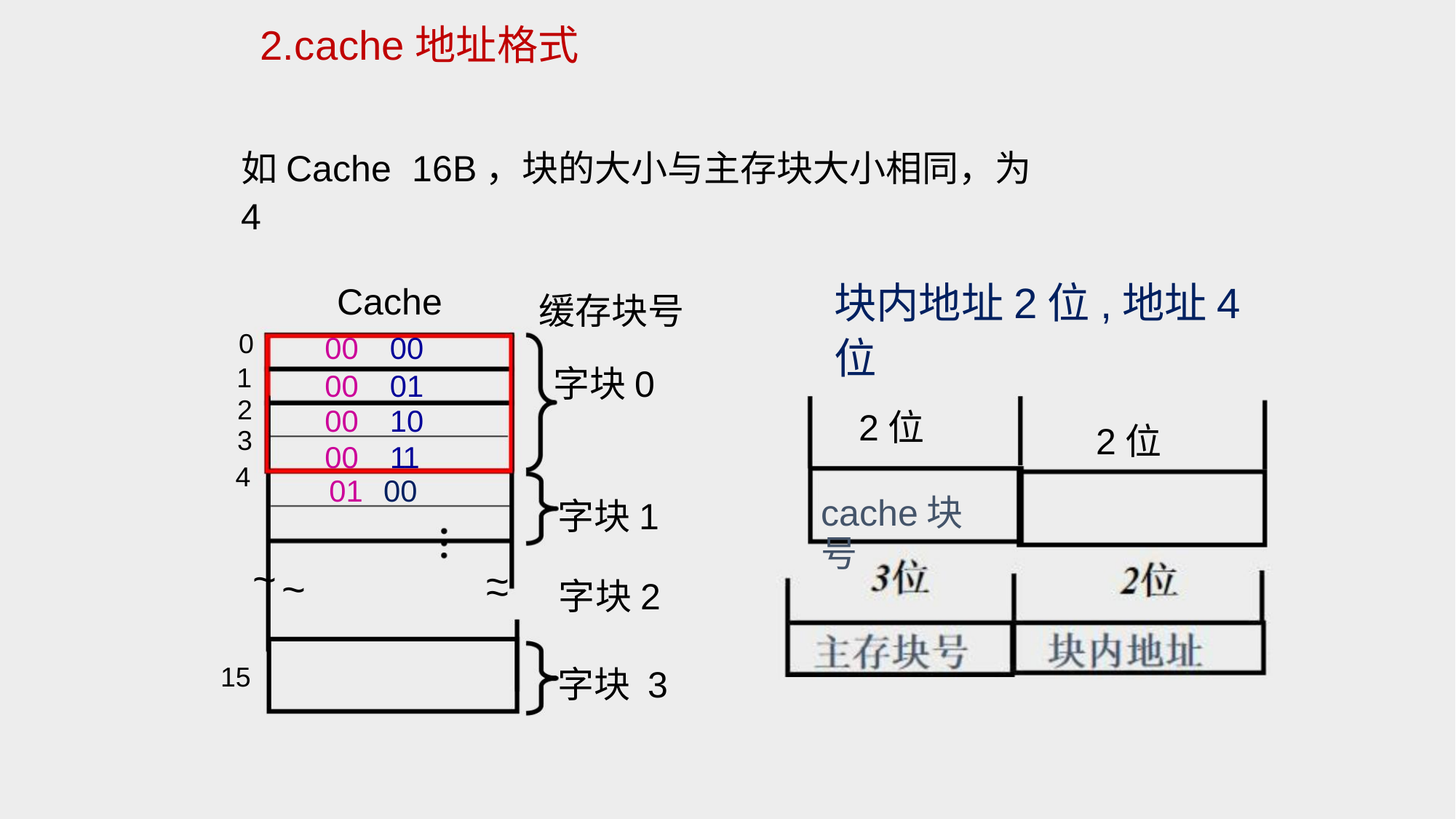

2.cache地址格式
如Cache 16B，块的大小与主存块大小相同，为4
块内地址2位,地址4位
Cache
缓存块号
0
1
2
3
00 00
00 01 字块0
00 10
00 11
01 00
2位
2位
4
cache块号
字块1
字块2
~
~
~
~
15
字块 3